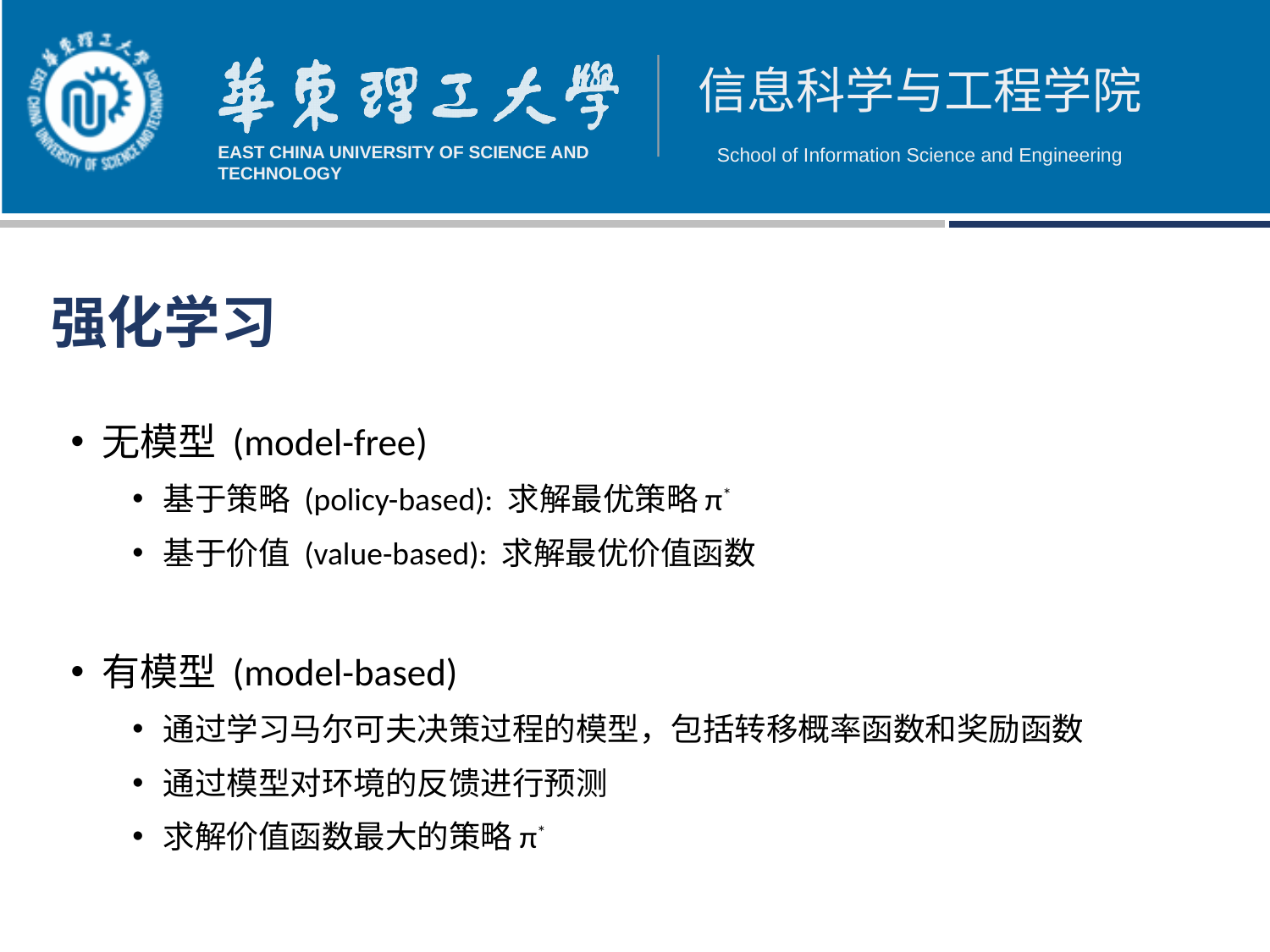

强化学习
无模型 (model-free)
基于策略 (policy-based): 求解最优策略π*
基于价值 (value-based): 求解最优价值函数

有模型 (model-based)
通过学习马尔可夫决策过程的模型，包括转移概率函数和奖励函数
通过模型对环境的反馈进行预测
求解价值函数最大的策略π*
63